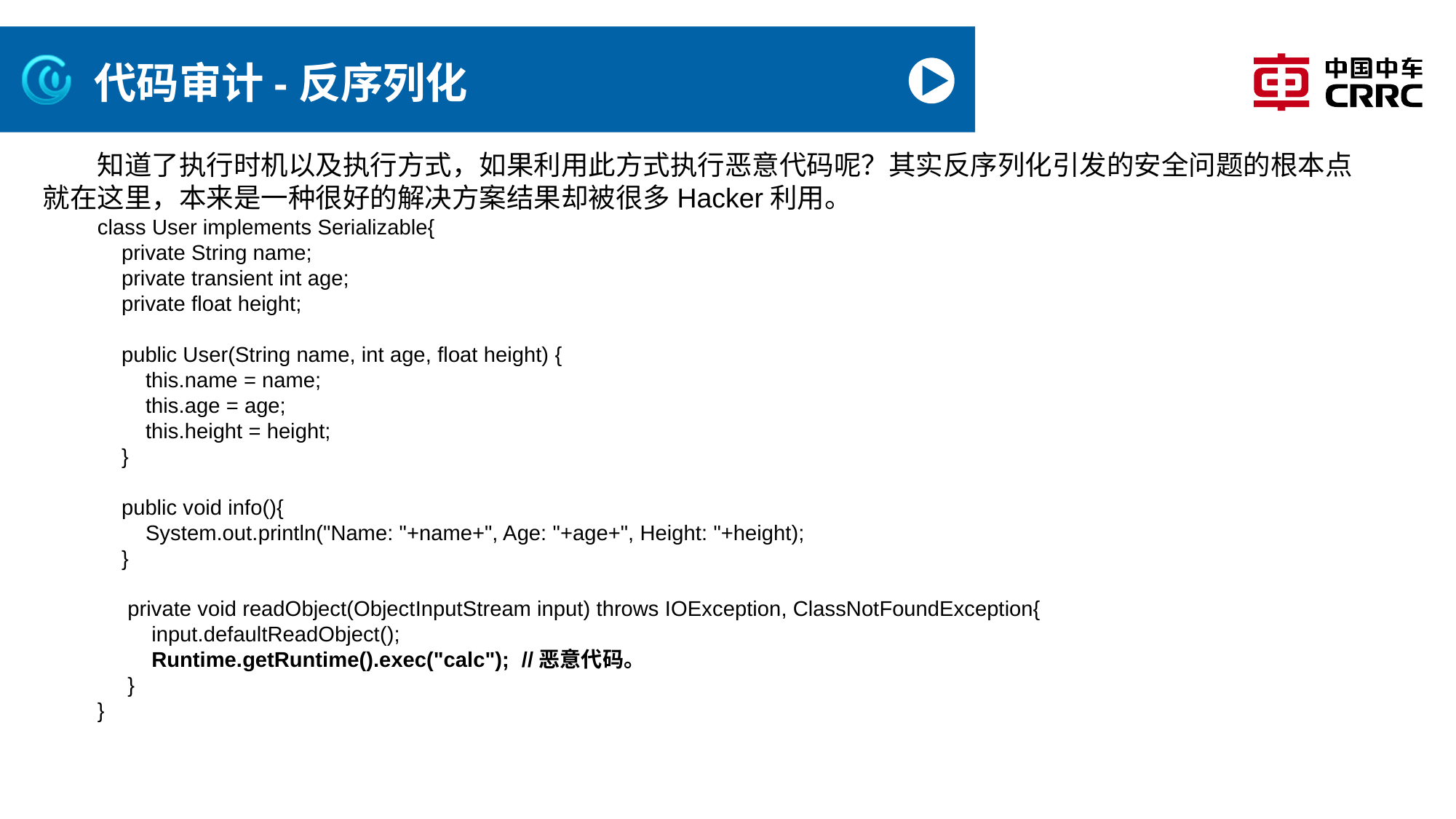

# 代码审计-反序列化
知道了执行时机以及执行方式，如果利用此方式执行恶意代码呢？其实反序列化引发的安全问题的根本点就在这里，本来是一种很好的解决方案结果却被很多Hacker利用。
class User implements Serializable{
    private String name;
    private transient int age;
    private float height;

    public User(String name, int age, float height) {
        this.name = name;
        this.age = age;
        this.height = height;
    }

    public void info(){
        System.out.println("Name: "+name+", Age: "+age+", Height: "+height);
    }

     private void readObject(ObjectInputStream input) throws IOException, ClassNotFoundException{
         input.defaultReadObject();
         Runtime.getRuntime().exec("calc");  //恶意代码。
     }
}
132